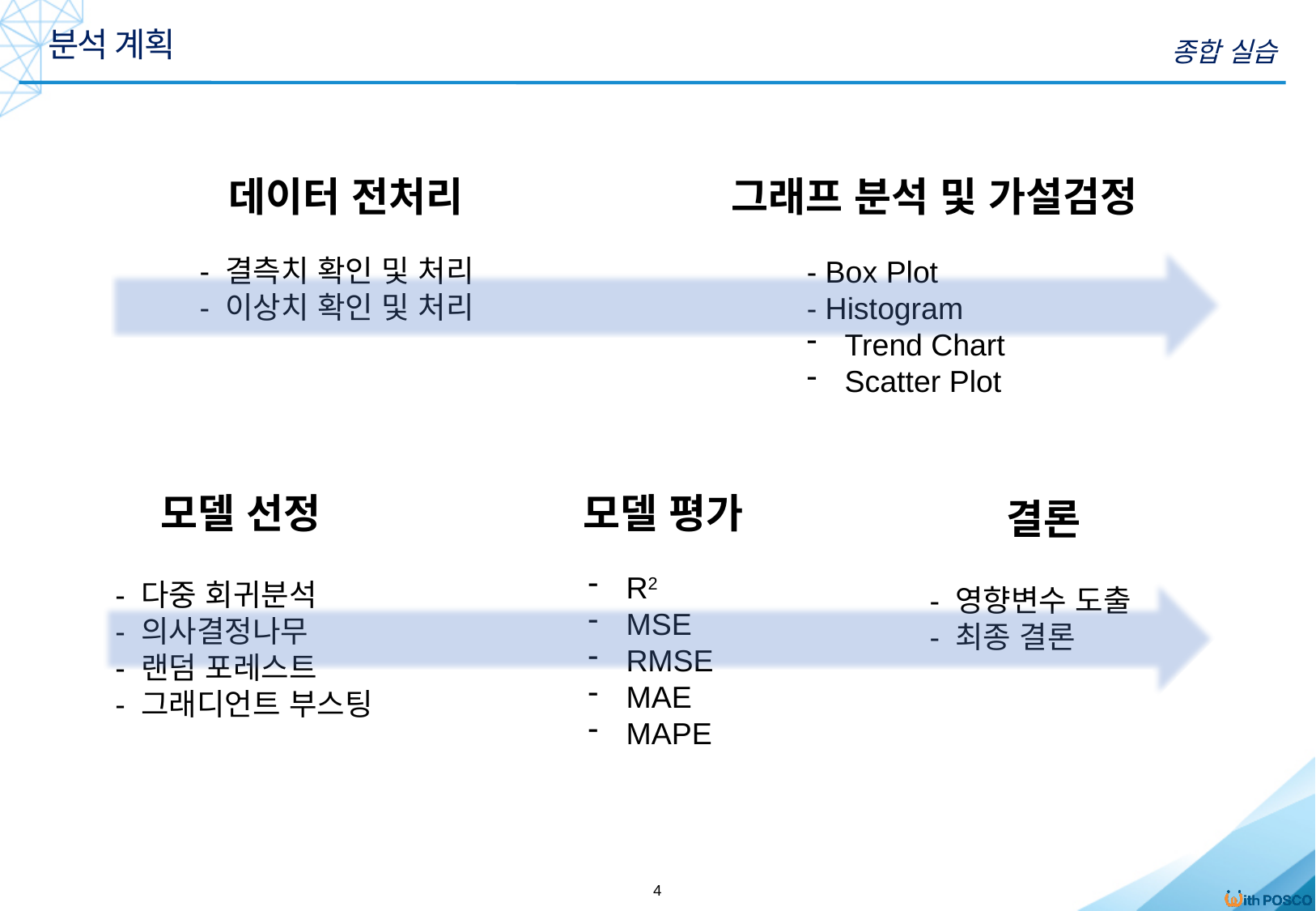

분석 계획
종합 실습
데이터 전처리
- 결측치 확인 및 처리
- 이상치 확인 및 처리
그래프 분석 및 가설검정
- Box Plot
- Histogram
Trend Chart
Scatter Plot

모델 선정
- 다중 회귀분석
- 의사결정나무
- 랜덤 포레스트
- 그래디언트 부스팅
모델 평가
R2
MSE
RMSE
MAE
MAPE
결론
- 영향변수 도출
- 최종 결론